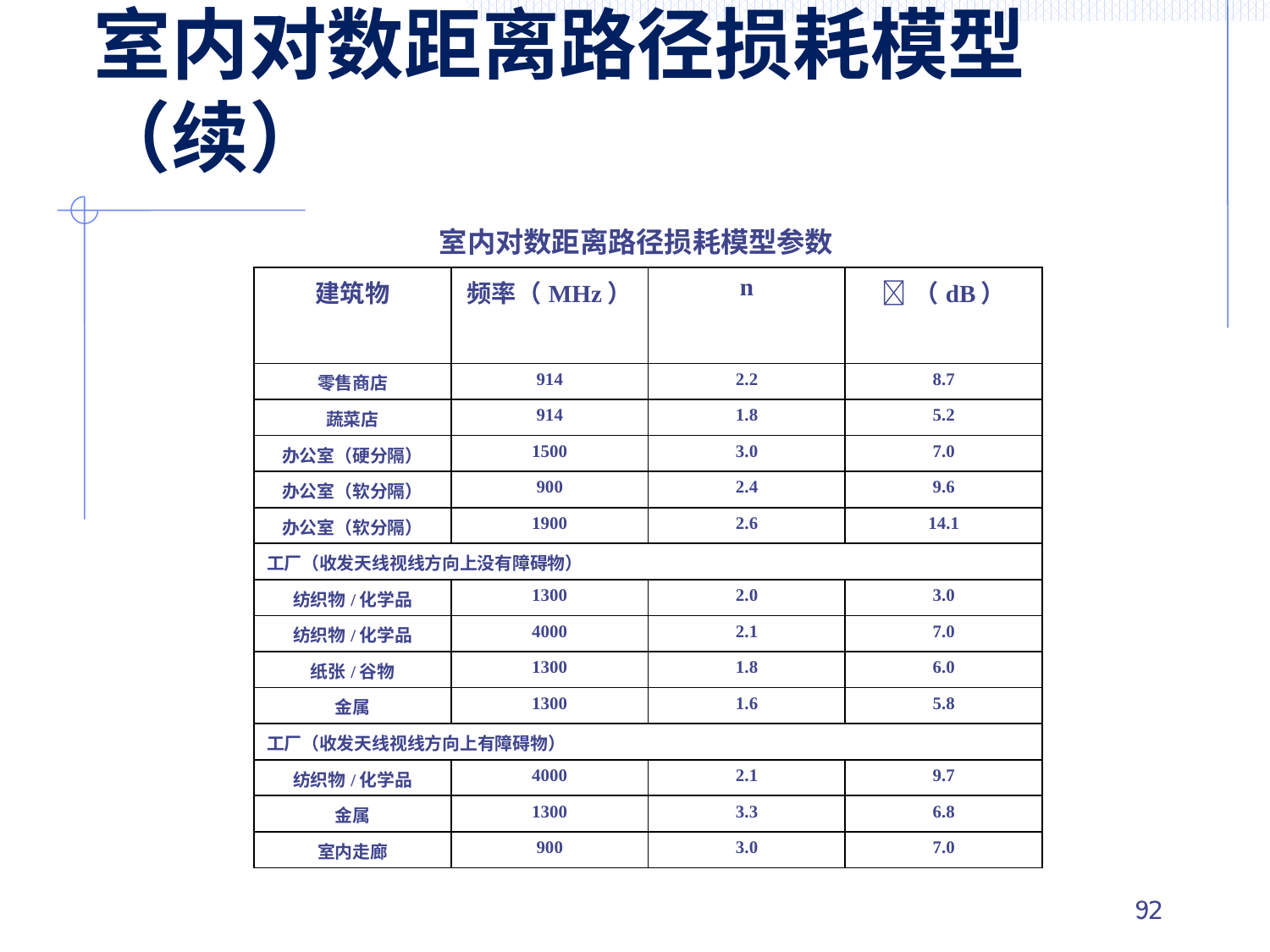

# 室内对数距离路径损耗模型（续）
室内对数距离路径损耗模型参数

| 建筑物 | 频率（MHz） | n | σ（dB） |
| --- | --- | --- | --- |
| 零售商店 | 914 | 2.2 | 8.7 |
| 蔬菜店 | 914 | 1.8 | 5.2 |
| 办公室（硬分隔） | 1500 | 3.0 | 7.0 |
| 办公室（软分隔） | 900 | 2.4 | 9.6 |
| 办公室（软分隔） | 1900 | 2.6 | 14.1 |
| 工厂（收发天线视线方向上没有障碍物） |  |  |  |
| 纺织物/化学品 | 1300 | 2.0 | 3.0 |
| 纺织物/化学品 | 4000 | 2.1 | 7.0 |
| 纸张/谷物 | 1300 | 1.8 | 6.0 |
| 金属 | 1300 | 1.6 | 5.8 |
| 工厂（收发天线视线方向上有障碍物） |  |  |  |
| 纺织物/化学品 | 4000 | 2.1 | 9.7 |
| 金属 | 1300 | 3.3 | 6.8 |
| 室内走廊 | 900 | 3.0 | 7.0 |

92